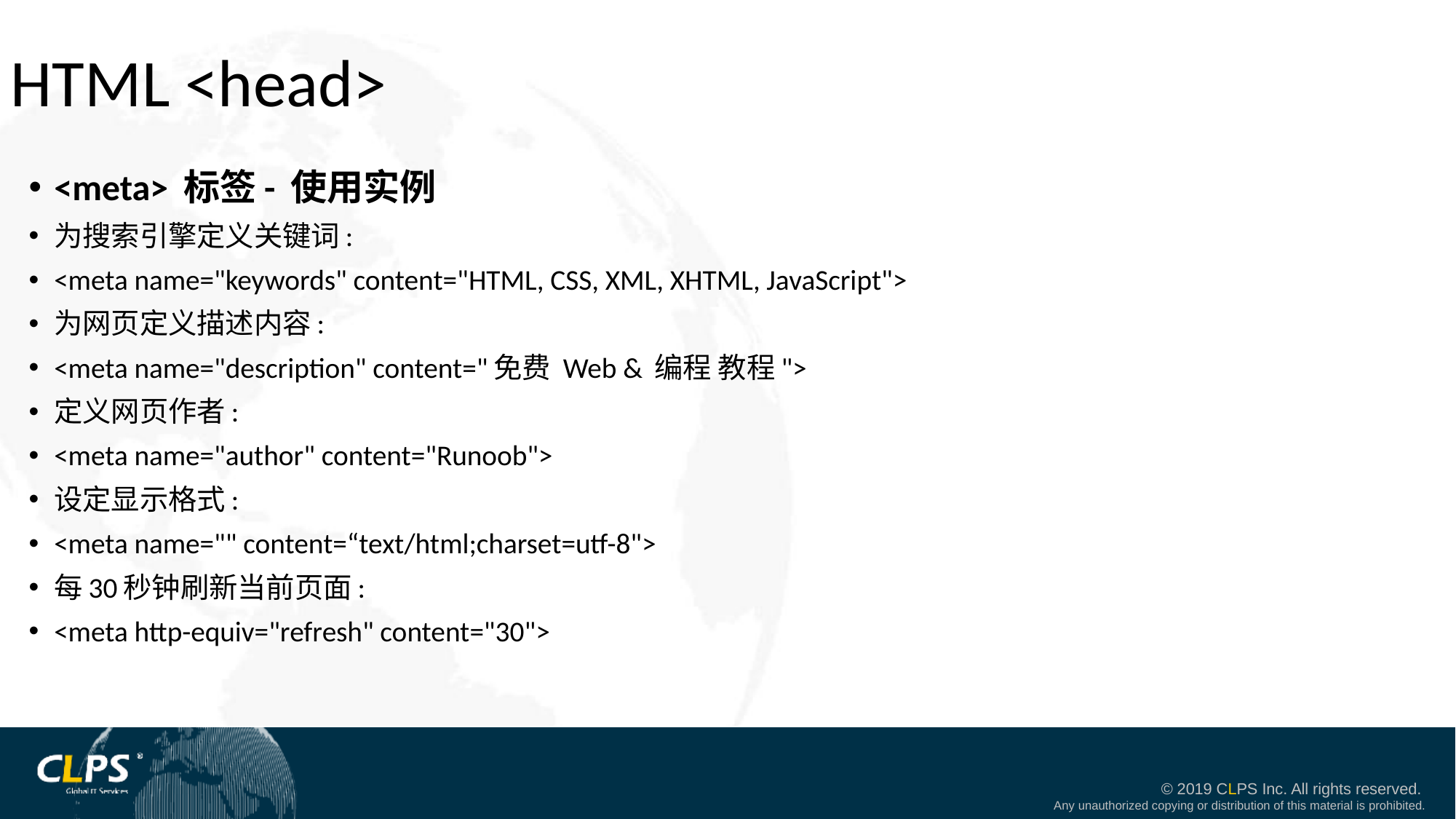

HTML <head>
<meta> 标签- 使用实例
为搜索引擎定义关键词:
<meta name="keywords" content="HTML, CSS, XML, XHTML, JavaScript">
为网页定义描述内容:
<meta name="description" content="免费 Web & 编程 教程">
定义网页作者:
<meta name="author" content="Runoob">
设定显示格式:
<meta name="" content=“text/html;charset=utf-8">
每30秒钟刷新当前页面:
<meta http-equiv="refresh" content="30">